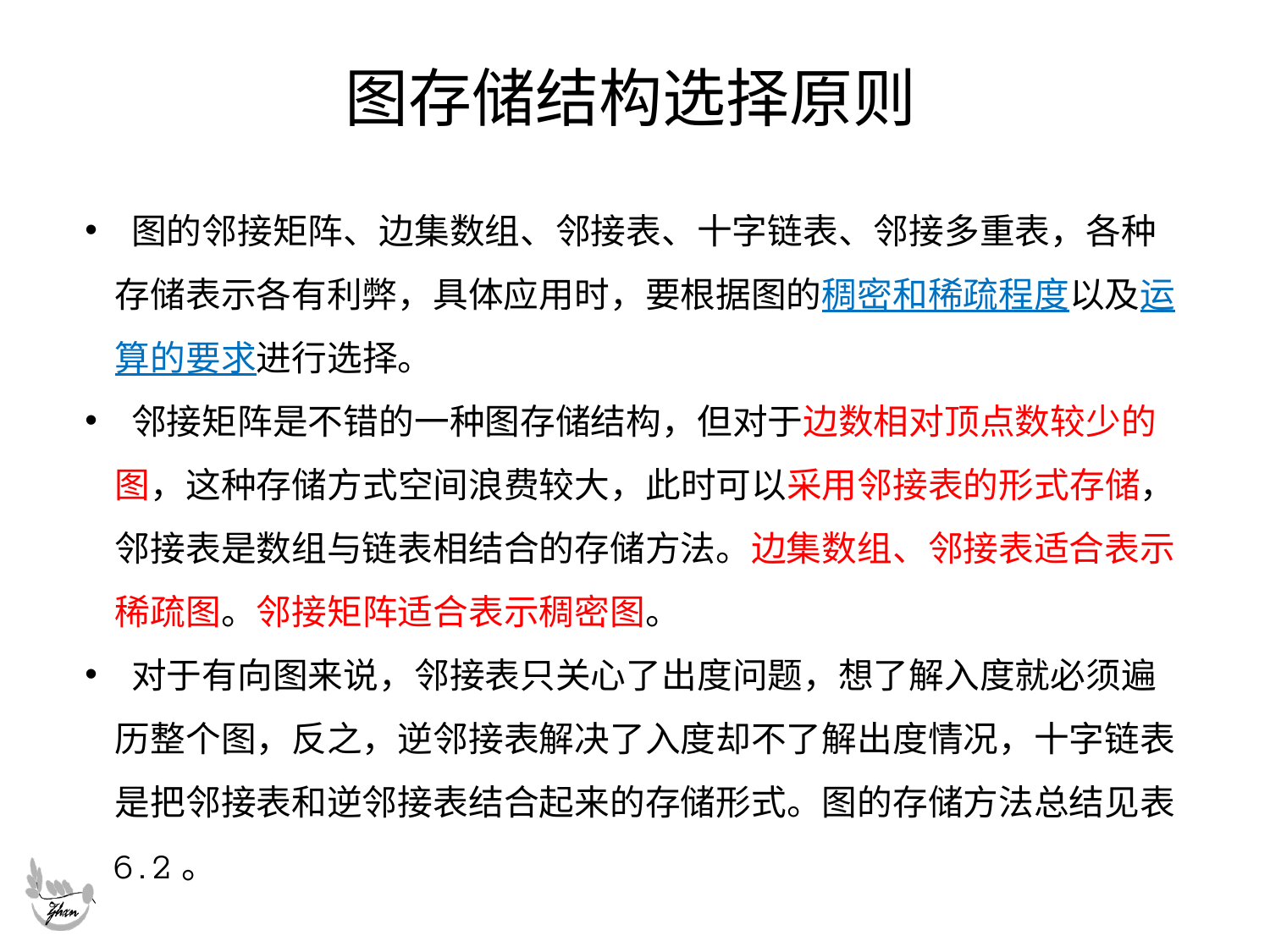

# 图存储结构选择原则
 图的邻接矩阵、边集数组、邻接表、十字链表、邻接多重表，各种存储表示各有利弊，具体应用时，要根据图的稠密和稀疏程度以及运算的要求进行选择。
 邻接矩阵是不错的一种图存储结构，但对于边数相对顶点数较少的图，这种存储方式空间浪费较大，此时可以采用邻接表的形式存储，邻接表是数组与链表相结合的存储方法。边集数组、邻接表适合表示稀疏图。邻接矩阵适合表示稠密图。
 对于有向图来说，邻接表只关心了出度问题，想了解入度就必须遍历整个图，反之，逆邻接表解决了入度却不了解出度情况，十字链表是把邻接表和逆邻接表结合起来的存储形式。图的存储方法总结见表6.2。
56